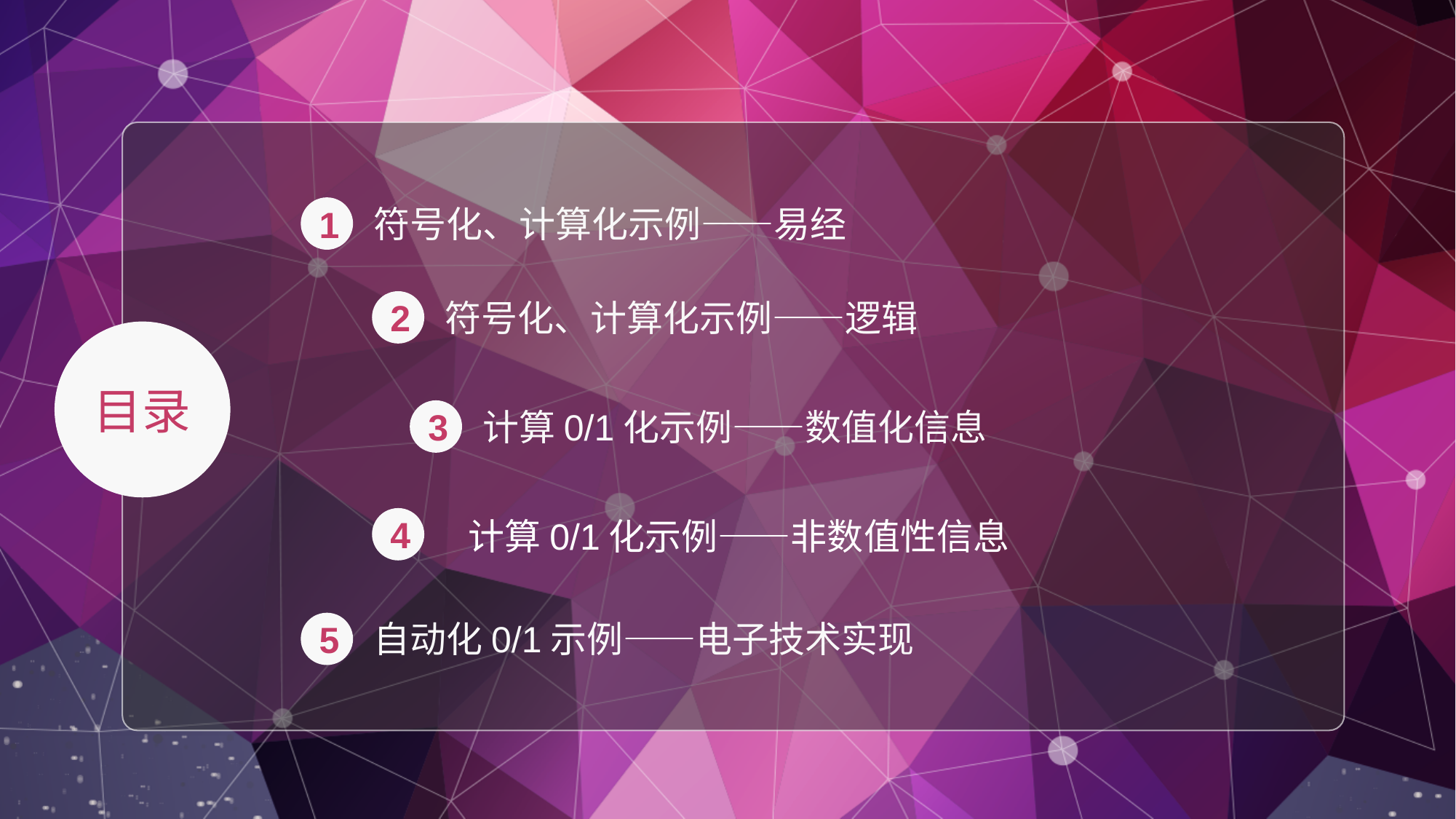

符号化、计算化示例——易经
1
符号化、计算化示例——逻辑
2
目录
计算0/1化示例——数值化信息
3
4
计算0/1化示例——非数值性信息
自动化0/1示例——电子技术实现
5